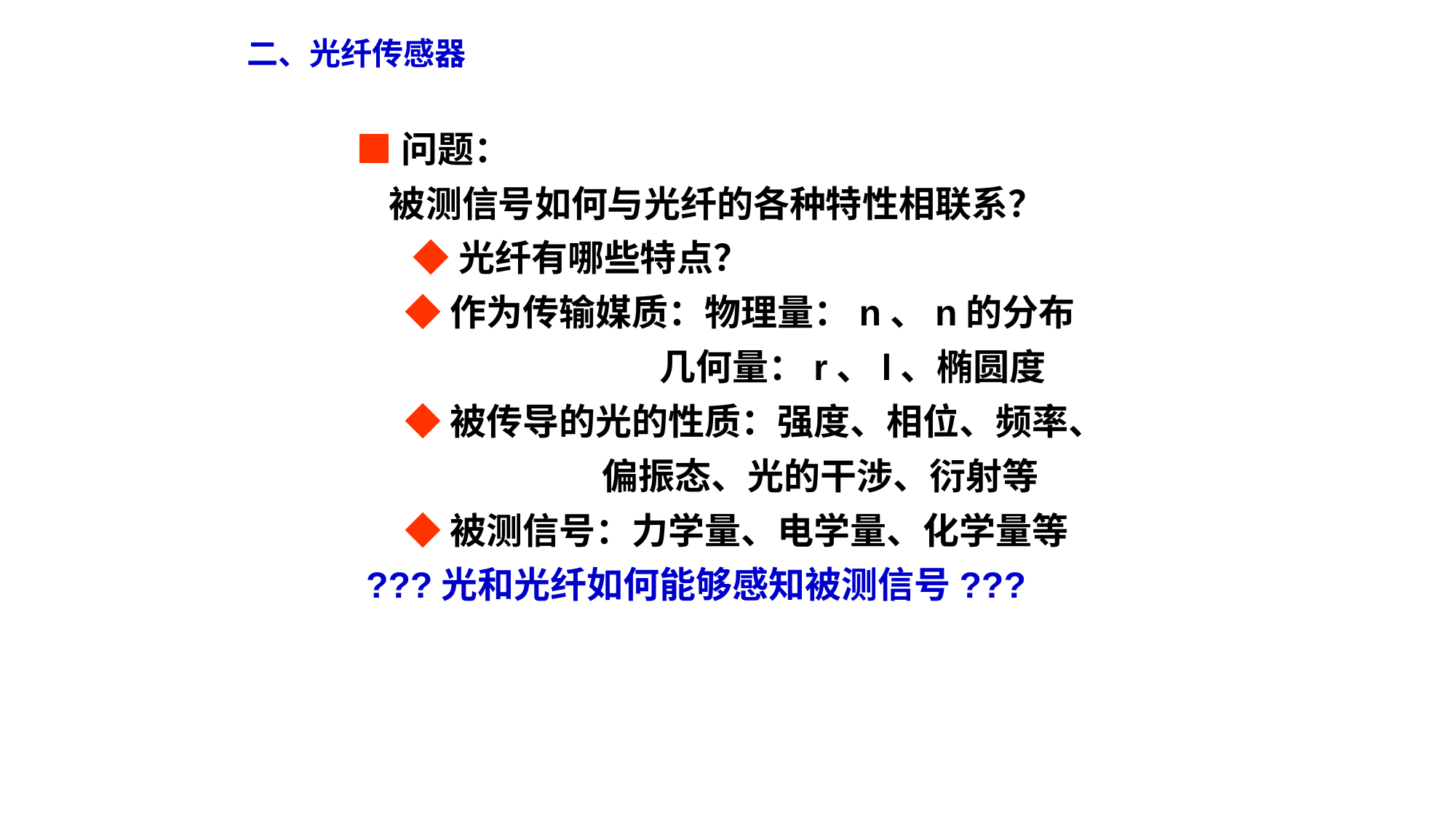

# 二、光纤传感器
■问题：
   被测信号如何与光纤的各种特性相联系？
       ◆光纤有哪些特点？
      ◆作为传输媒质：物理量：n、n的分布
                                    几何量：r、l、椭圆度
      ◆被传导的光的性质：强度、相位、频率、
                             偏振态、光的干涉、衍射等
      ◆被测信号：力学量、电学量、化学量等
 ???光和光纤如何能够感知被测信号???